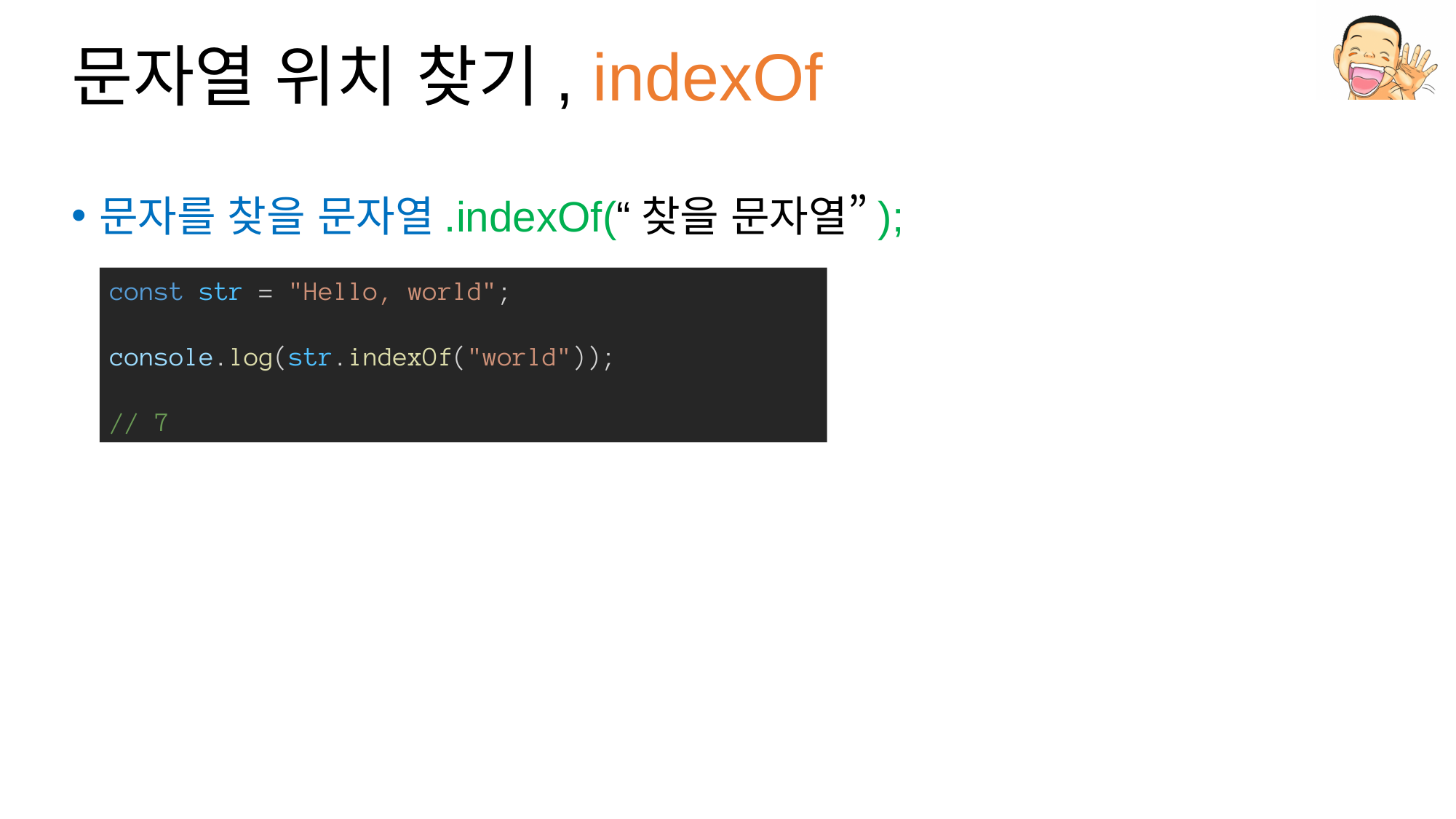

# 문자열 위치 찾기, indexOf
문자를 찾을 문자열.indexOf(“찾을 문자열”);
const str = "Hello, world";
console.log(str.indexOf("world"));
// 7